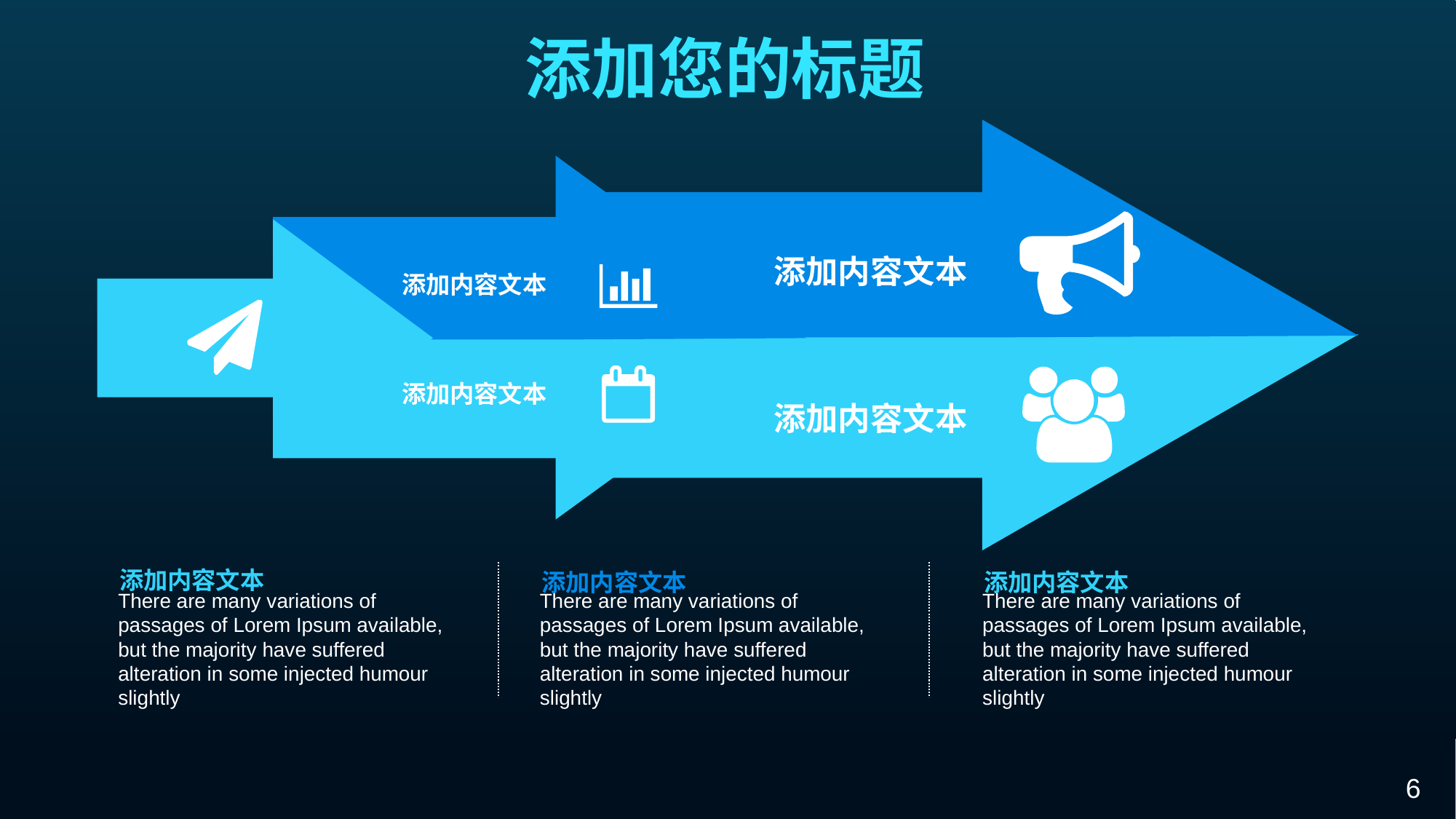

添加您的标题

添加内容文本

添加内容文本

添加内容文本
添加内容文本
添加内容文本
There are many variations of passages of Lorem Ipsum available, but the majority have suffered alteration in some injected humour slightly
添加内容文本
There are many variations of passages of Lorem Ipsum available, but the majority have suffered alteration in some injected humour slightly
添加内容文本
There are many variations of passages of Lorem Ipsum available, but the majority have suffered alteration in some injected humour slightly
6